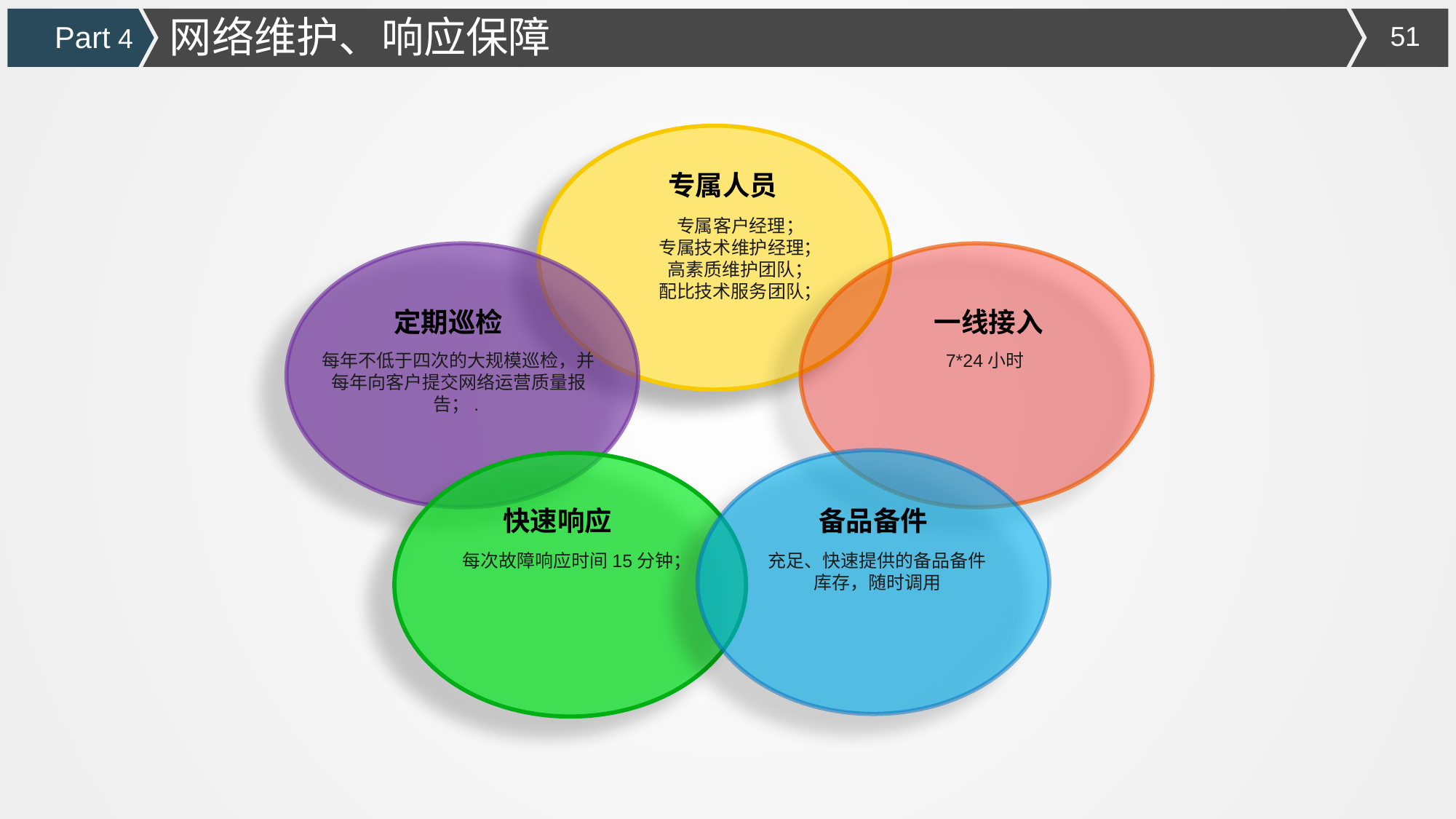

网络维护、响应保障
Part 4

专属人员
专属客户经理；
专属技术维护经理；
高素质维护团队；
配比技术服务团队；

定期巡检
一线接入
每年不低于四次的大规模巡检，并每年向客户提交网络运营质量报告；.
7*24小时

快速响应
备品备件
每次故障响应时间15分钟；
充足、快速提供的备品备件库存，随时调用